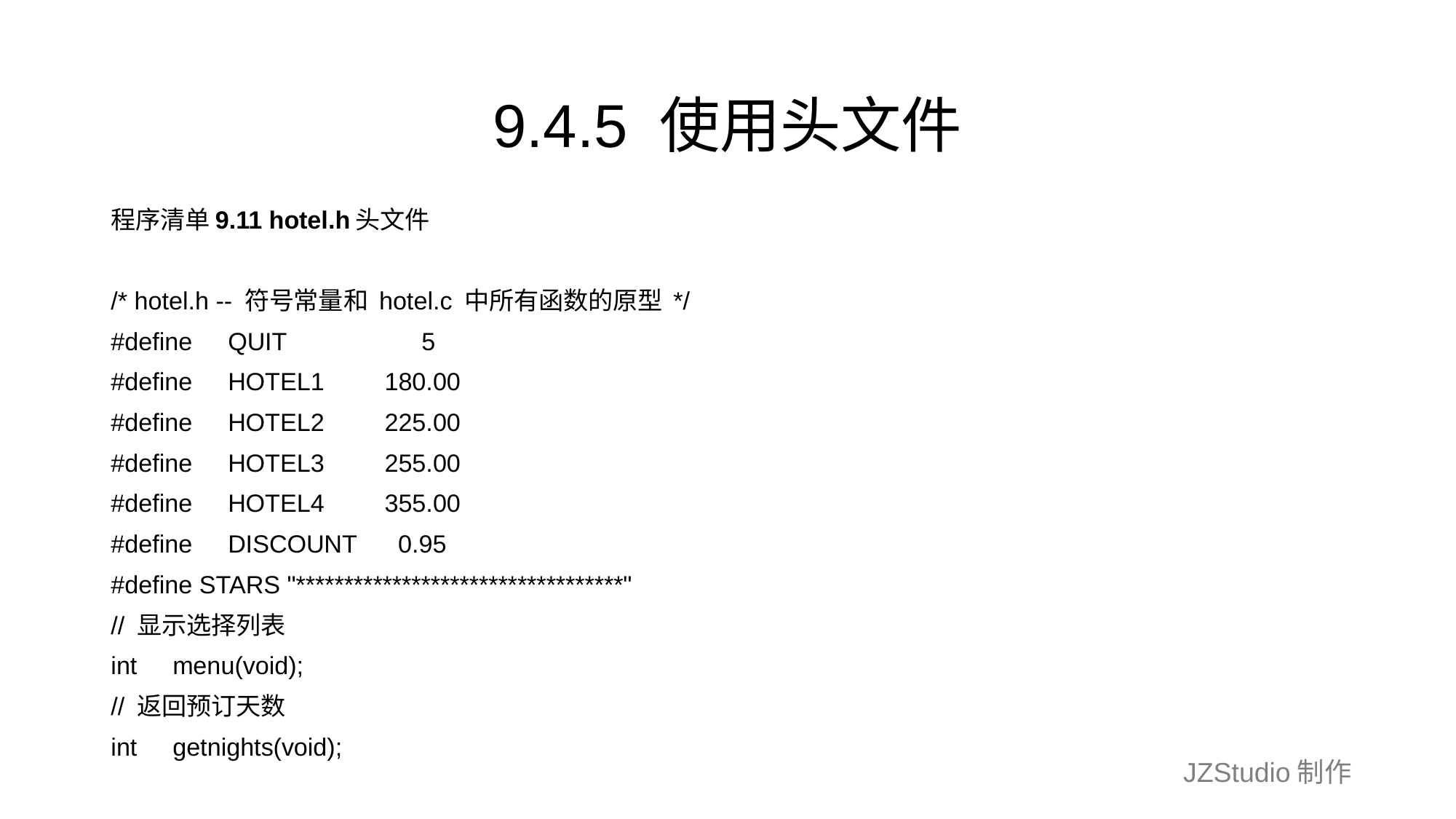

# 9.4.5 使用头文件
程序清单9.11 hotel.h头文件

/* hotel.h -- 符号常量和 hotel.c 中所有函数的原型 */
#define　QUIT　　　　　5
#define　HOTEL1　　180.00
#define　HOTEL2　　225.00
#define　HOTEL3　　255.00
#define　HOTEL4　　355.00
#define　DISCOUNT　 0.95
#define STARS "**********************************"
// 显示选择列表
int　menu(void);
// 返回预订天数
int　getnights(void);